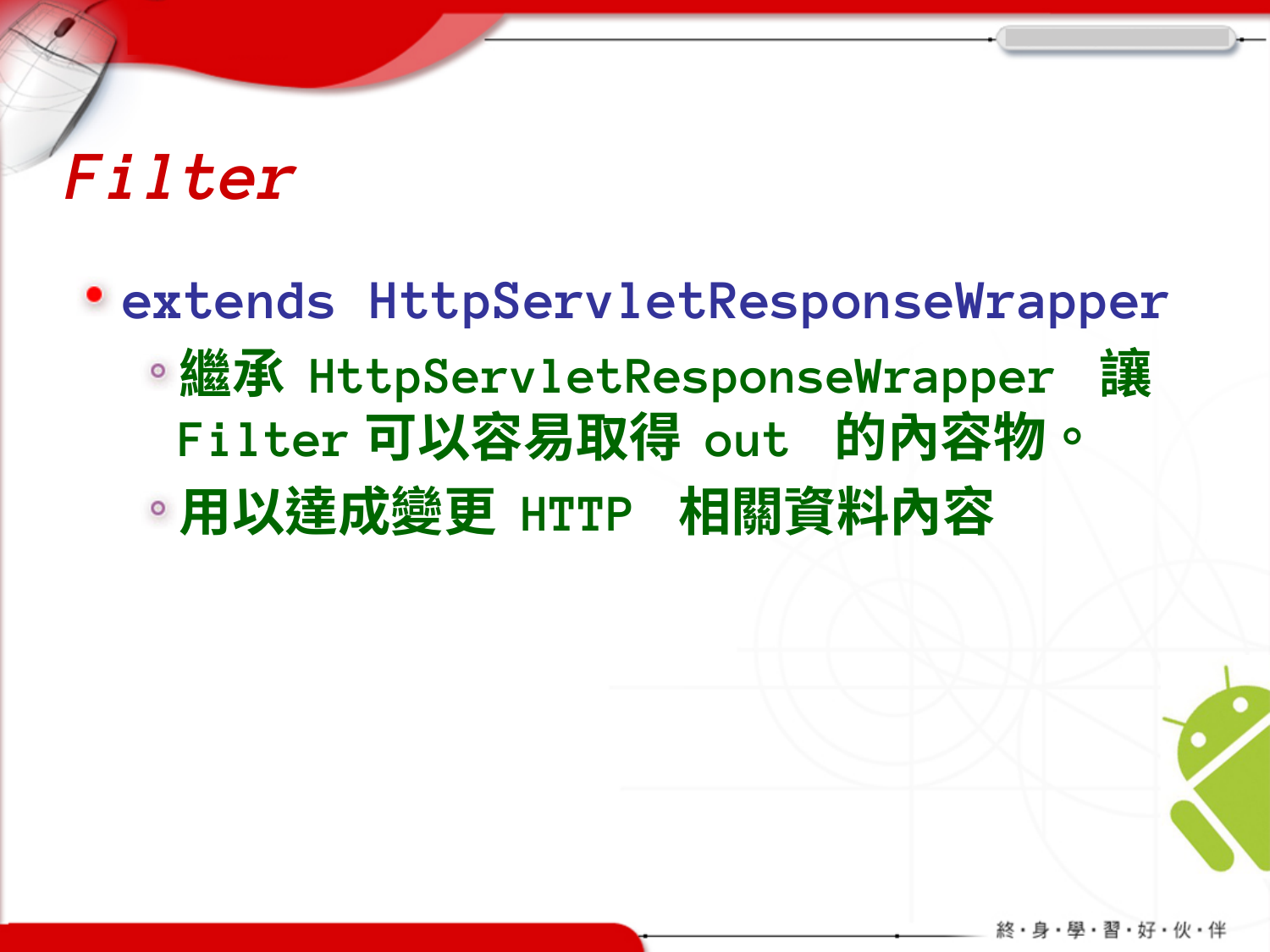

# Filter
extends HttpServletResponseWrapper
繼承 HttpServletResponseWrapper 讓Filter可以容易取得 out 的內容物。
用以達成變更 HTTP 相關資料內容